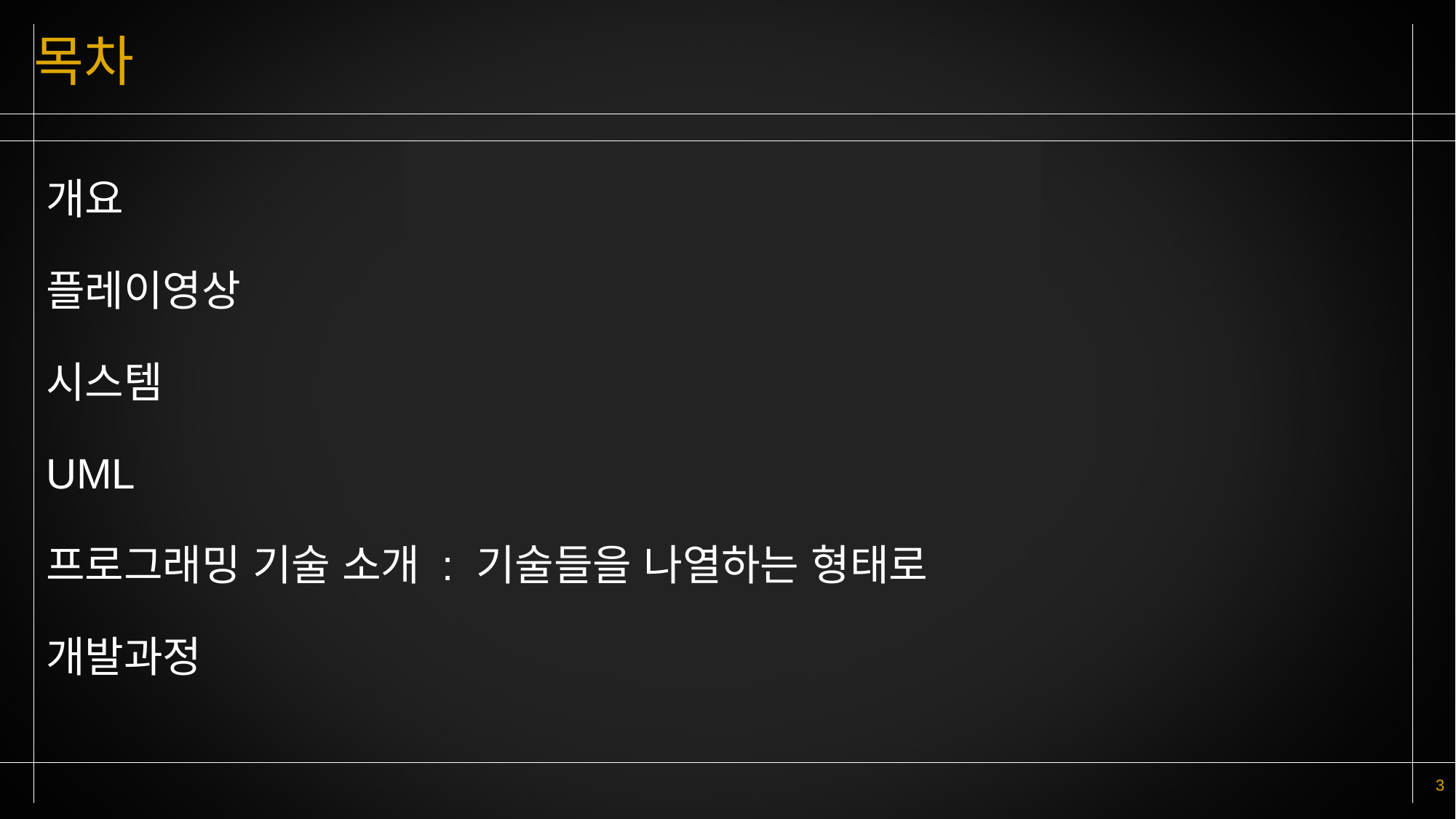

# 목차
개요
플레이영상
시스템
UML
프로그래밍 기술 소개 : 기술들을 나열하는 형태로
개발과정
3